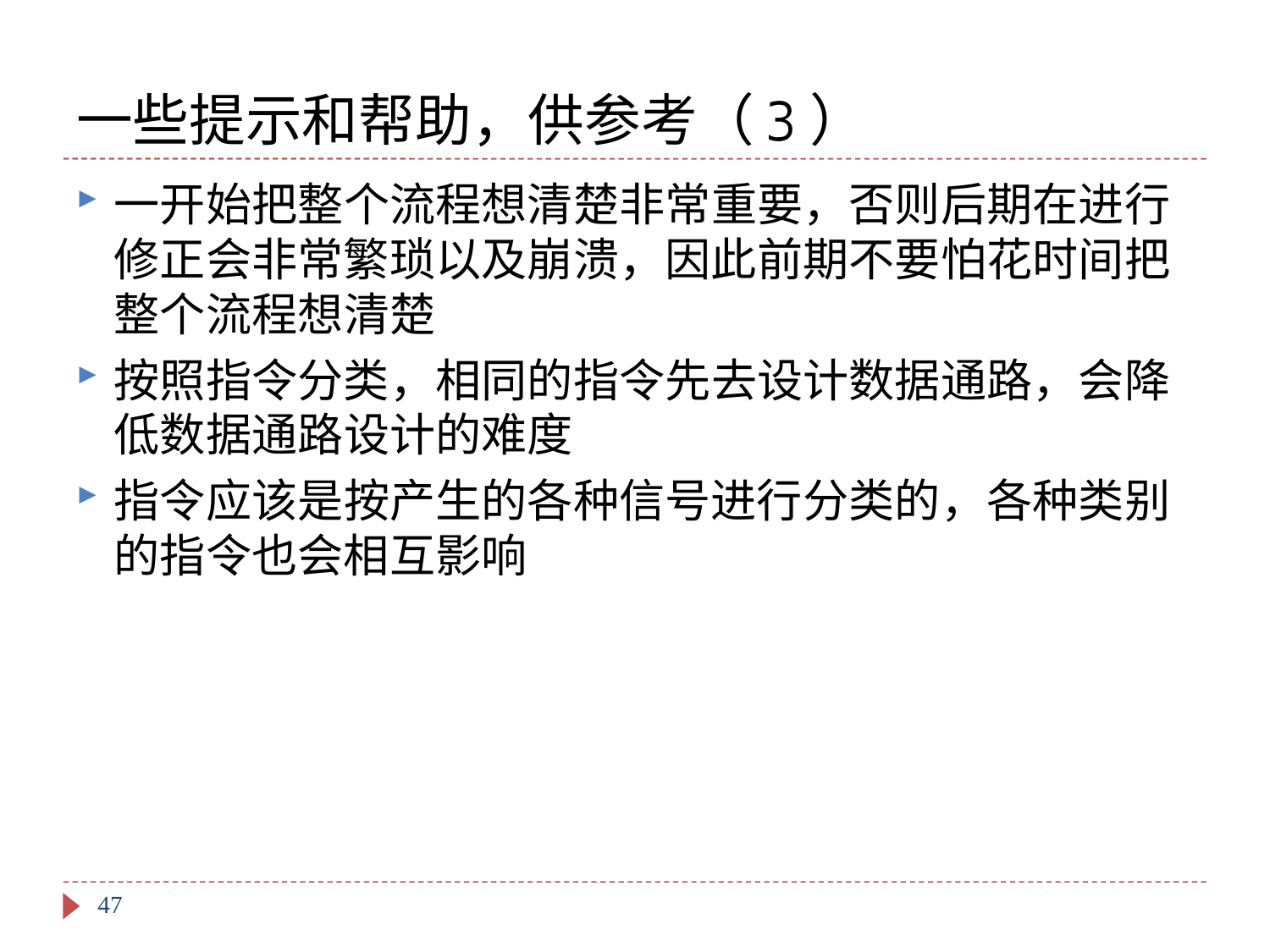

# 一些提示和帮助，供参考（3）
一开始把整个流程想清楚非常重要，否则后期在进行修正会非常繁琐以及崩溃，因此前期不要怕花时间把整个流程想清楚
按照指令分类，相同的指令先去设计数据通路，会降低数据通路设计的难度
指令应该是按产生的各种信号进行分类的，各种类别的指令也会相互影响

47